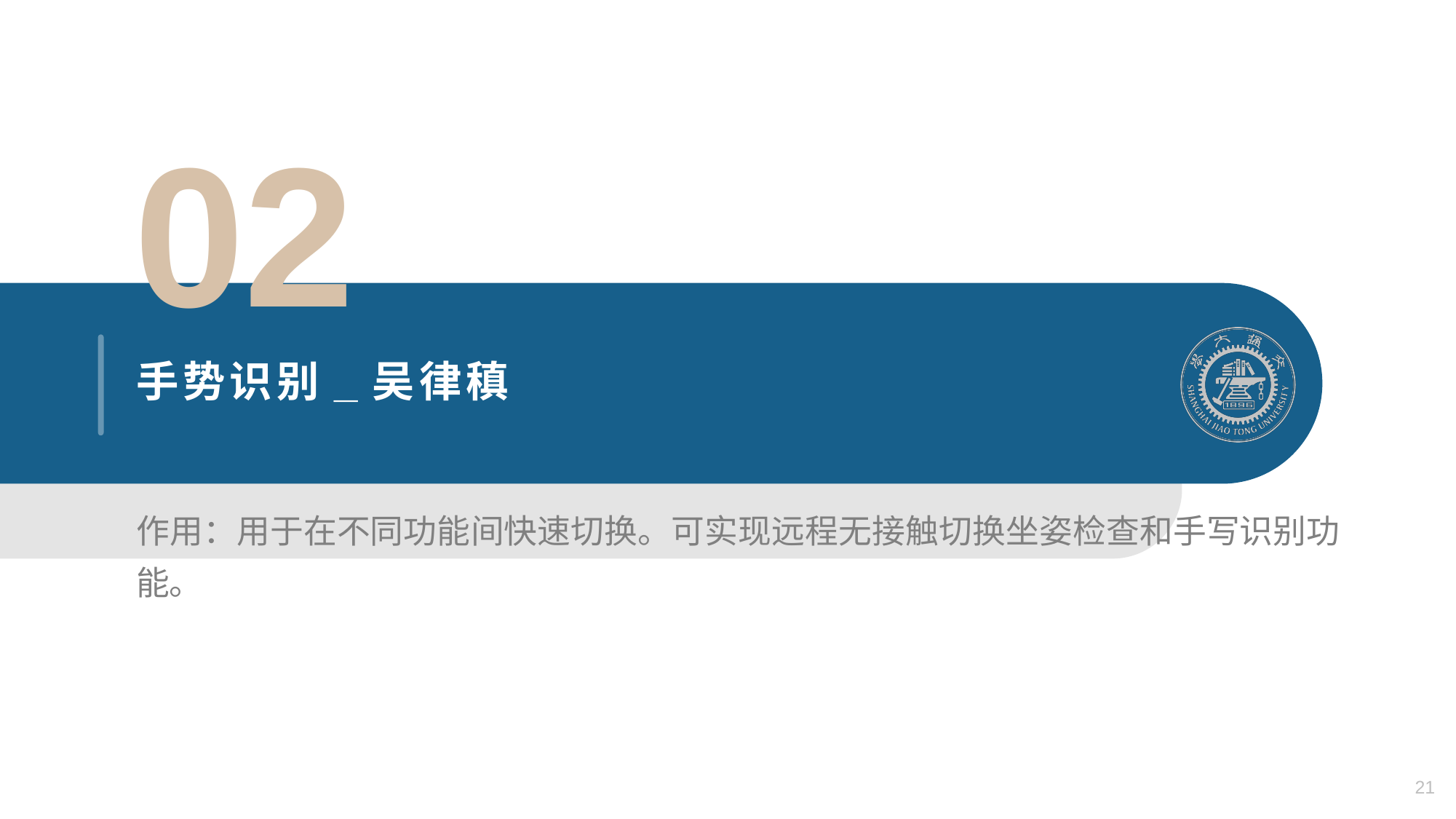

02

# 手势识别_吴律稹
作用：用于在不同功能间快速切换。可实现远程无接触切换坐姿检查和手写识别功能。

21